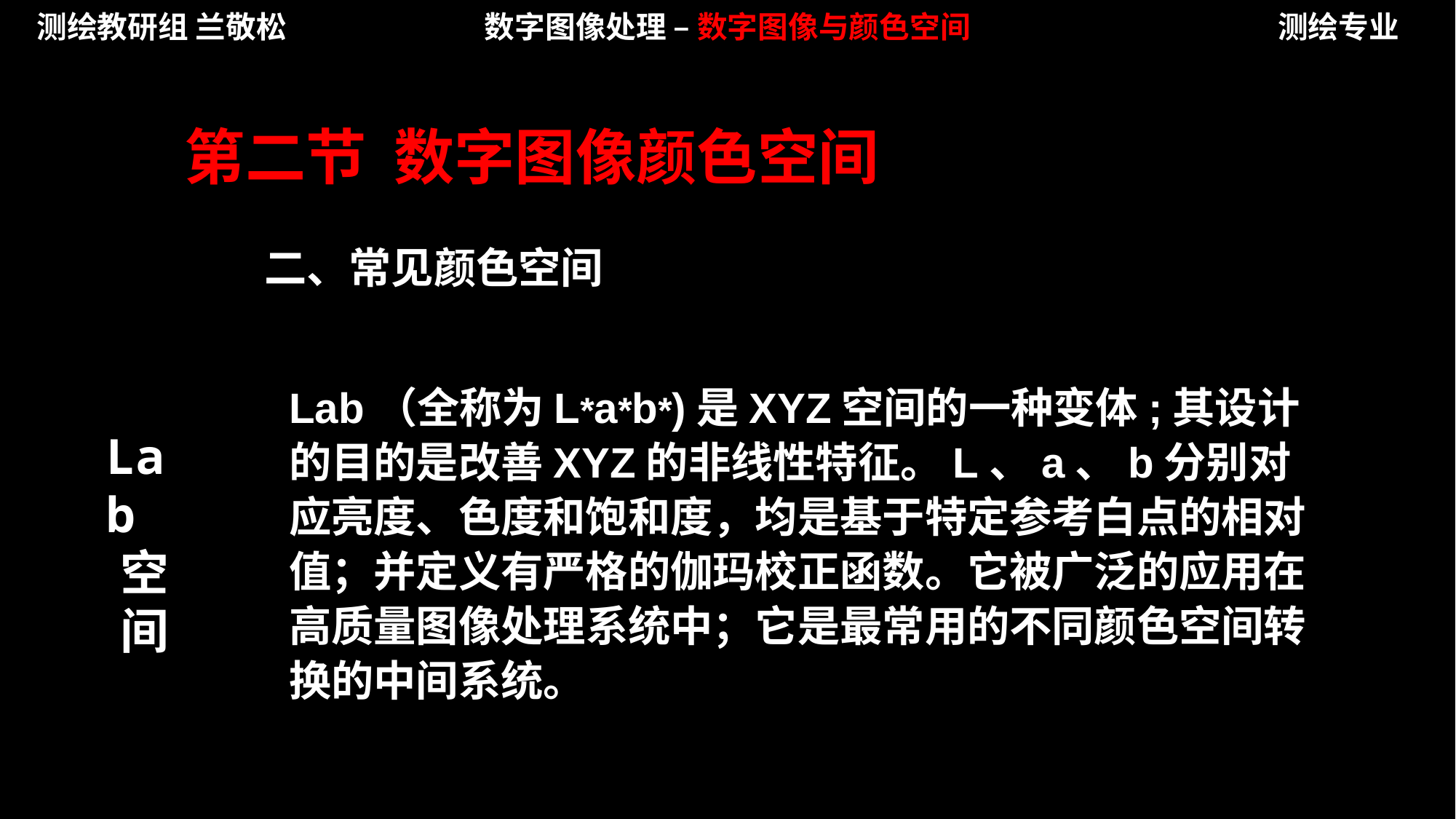

测绘教研组 兰敬松
数字图像处理 – 数字图像与颜色空间
测绘专业
第二节  数字图像颜色空间
二、常见颜色空间
Lab（全称为L*a*b*)是XYZ空间的一种变体;其设计的目的是改善XYZ的非线性特征。L、a、b分别对应亮度、色度和饱和度，均是基于特定参考白点的相对值；并定义有严格的伽玛校正函数。它被广泛的应用在高质量图像处理系统中；它是最常用的不同颜色空间转换的中间系统。
Lab
空
间